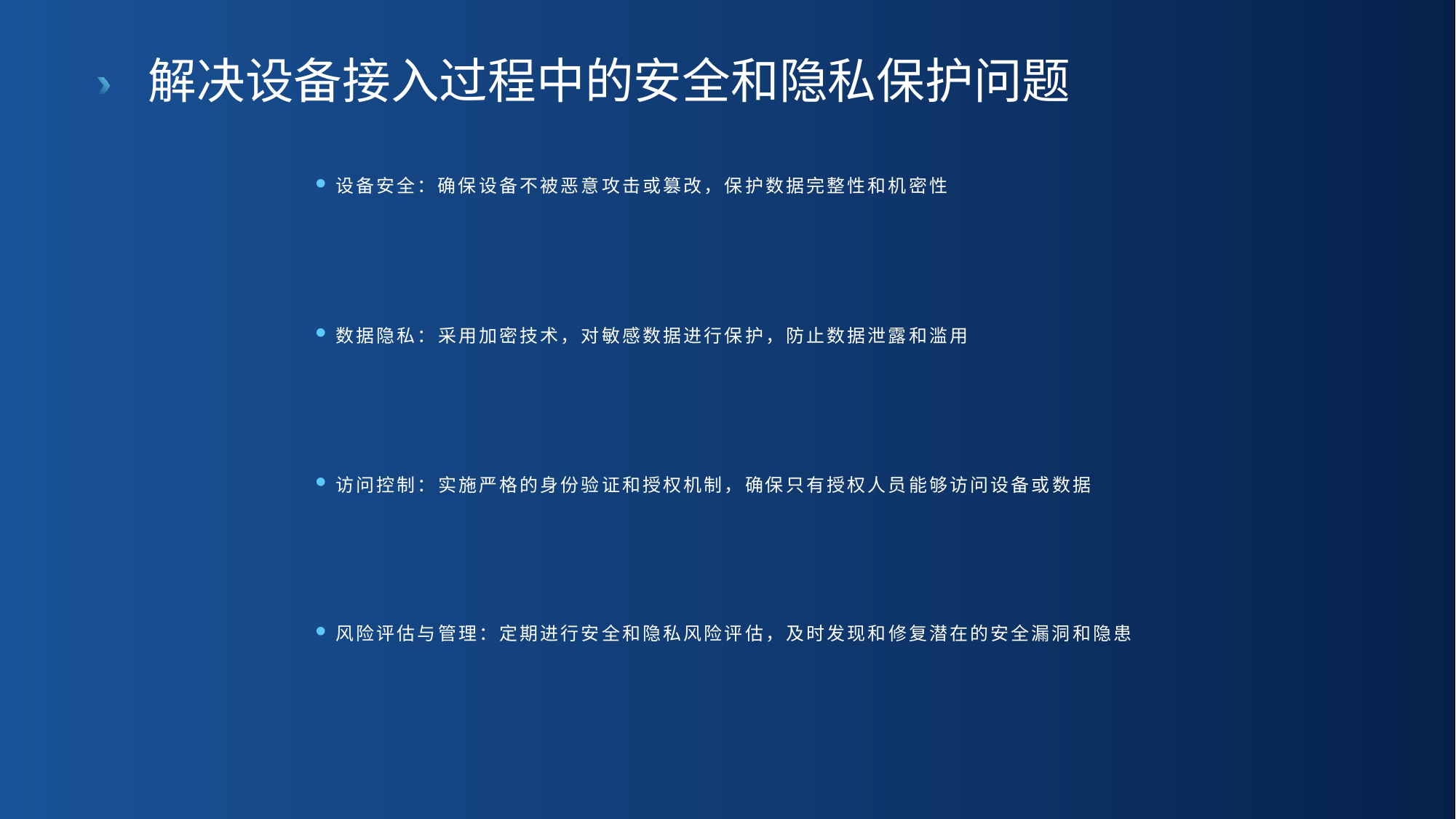

# 解决设备接入过程中的安全和隐私保护问题
设备安全：确保设备不被恶意攻击或篡改，保护数据完整性和机密性
数据隐私：采用加密技术，对敏感数据进行保护，防止数据泄露和滥用
访问控制：实施严格的身份验证和授权机制，确保只有授权人员能够访问设备或数据
风险评估与管理：定期进行安全和隐私风险评估，及时发现和修复潜在的安全漏洞和隐患